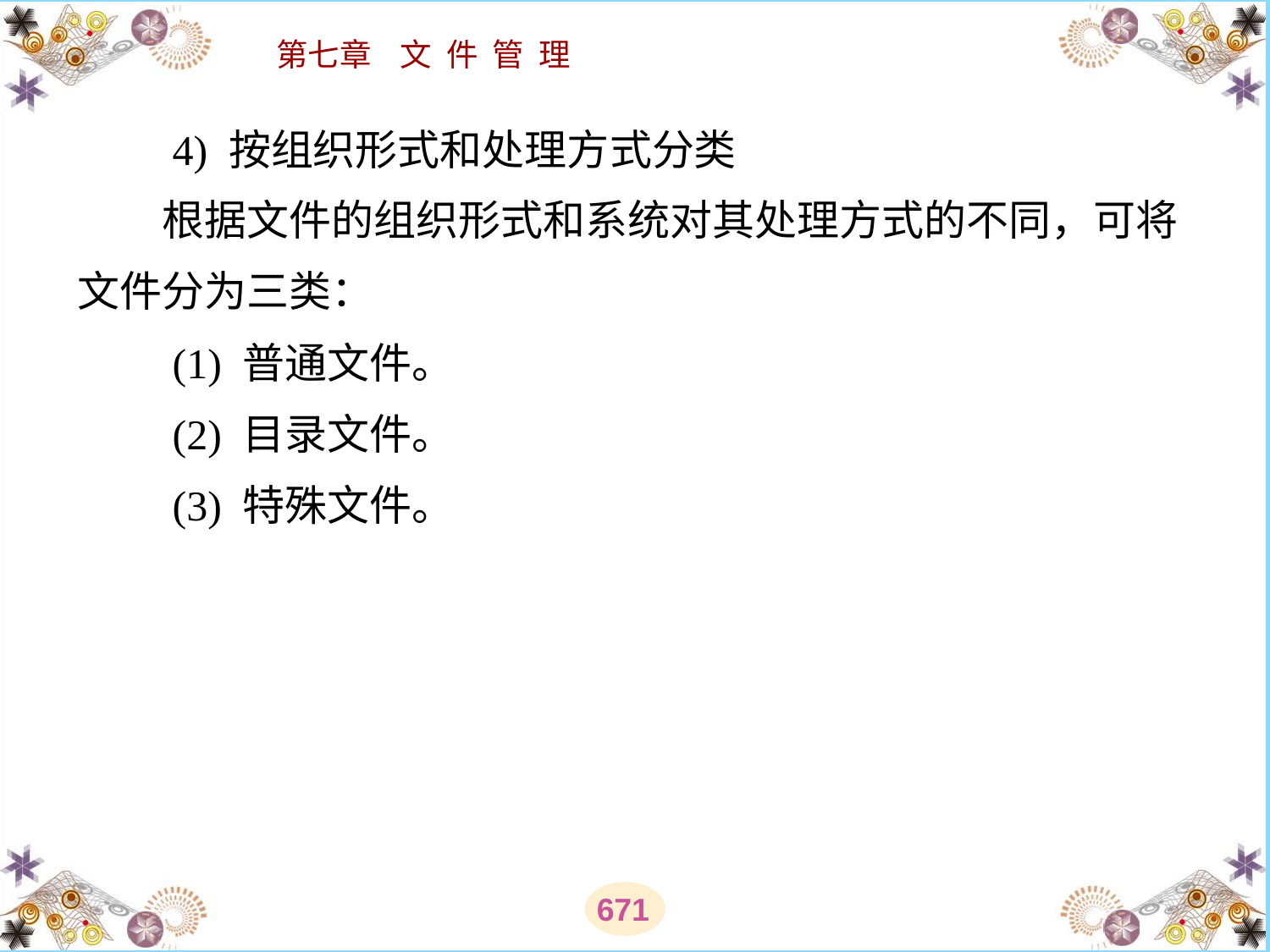

# 4) 按组织形式和处理方式分类 　　根据文件的组织形式和系统对其处理方式的不同，可将文件分为三类： 　　(1) 普通文件。 　　(2) 目录文件。 　　(3) 特殊文件。